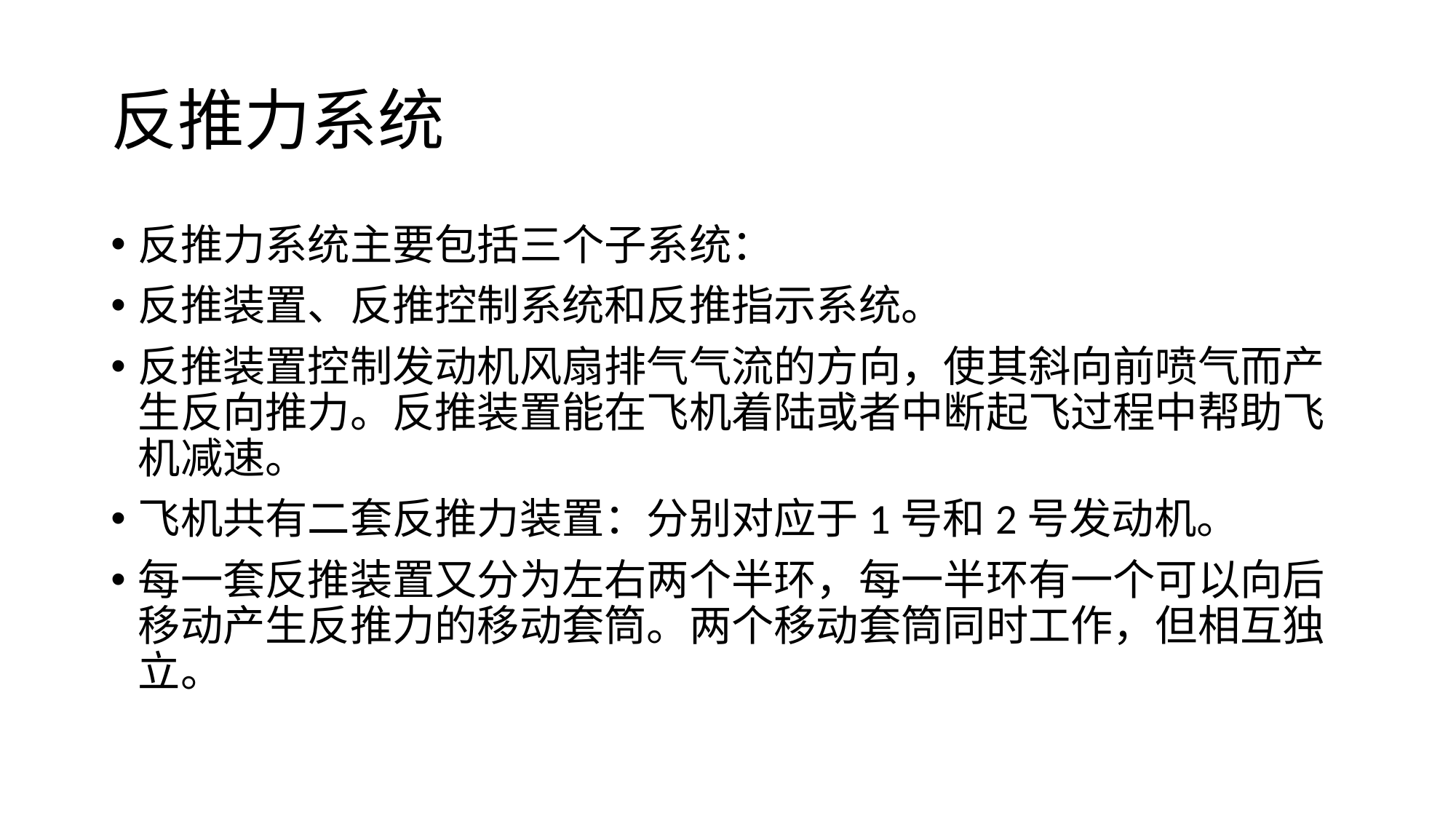

# 反推力系统
反推力系统主要包括三个子系统：
反推装置、反推控制系统和反推指示系统。
反推装置控制发动机风扇排气气流的方向，使其斜向前喷气而产生反向推力。反推装置能在飞机着陆或者中断起飞过程中帮助飞机减速。
飞机共有二套反推力装置：分别对应于1号和2号发动机。
每一套反推装置又分为左右两个半环，每一半环有一个可以向后移动产生反推力的移动套筒。两个移动套筒同时工作，但相互独立。